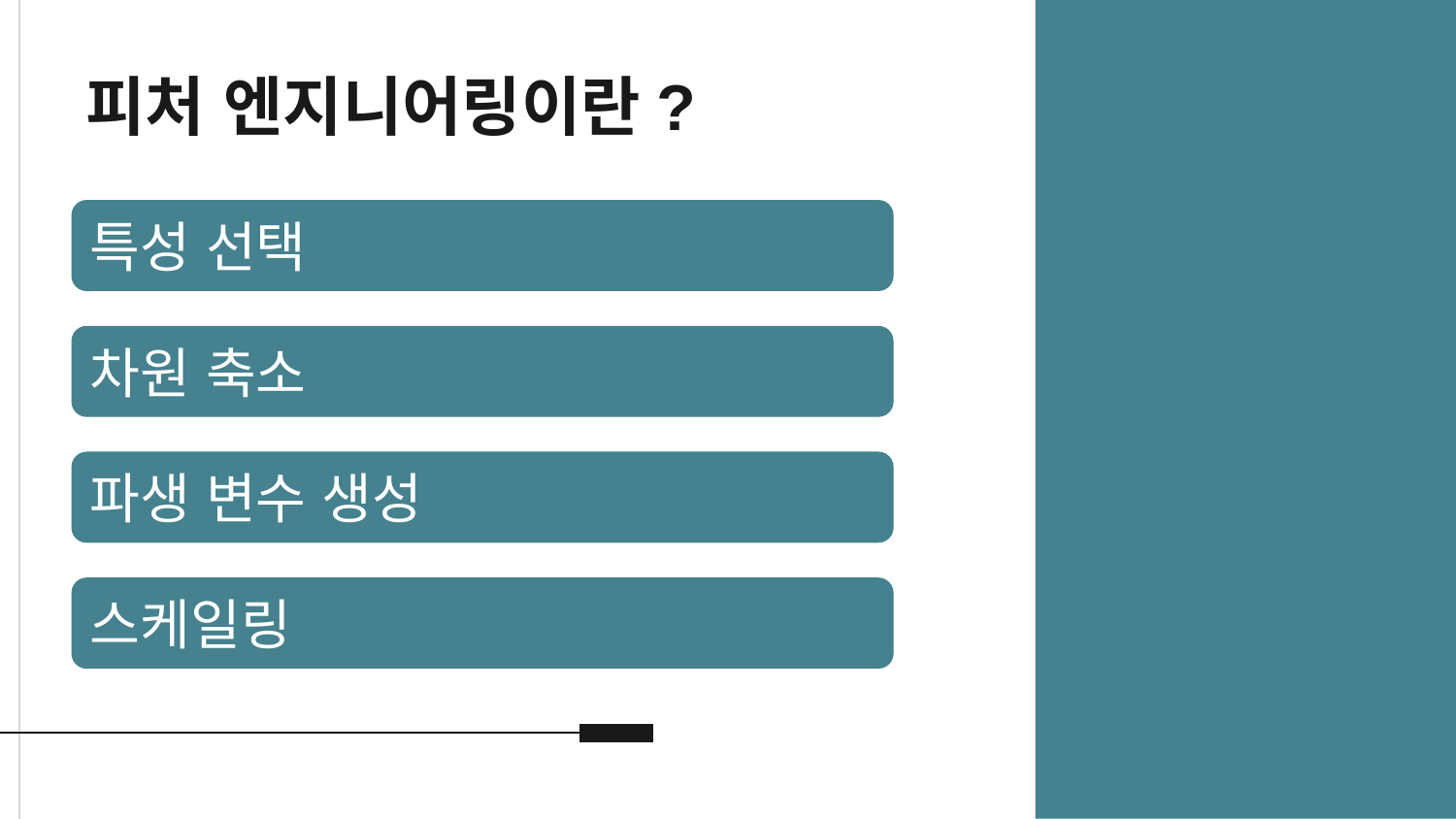

# 피처 엔지니어링이란?
특성 선택
차원 축소
파생 변수 생성
스케일링